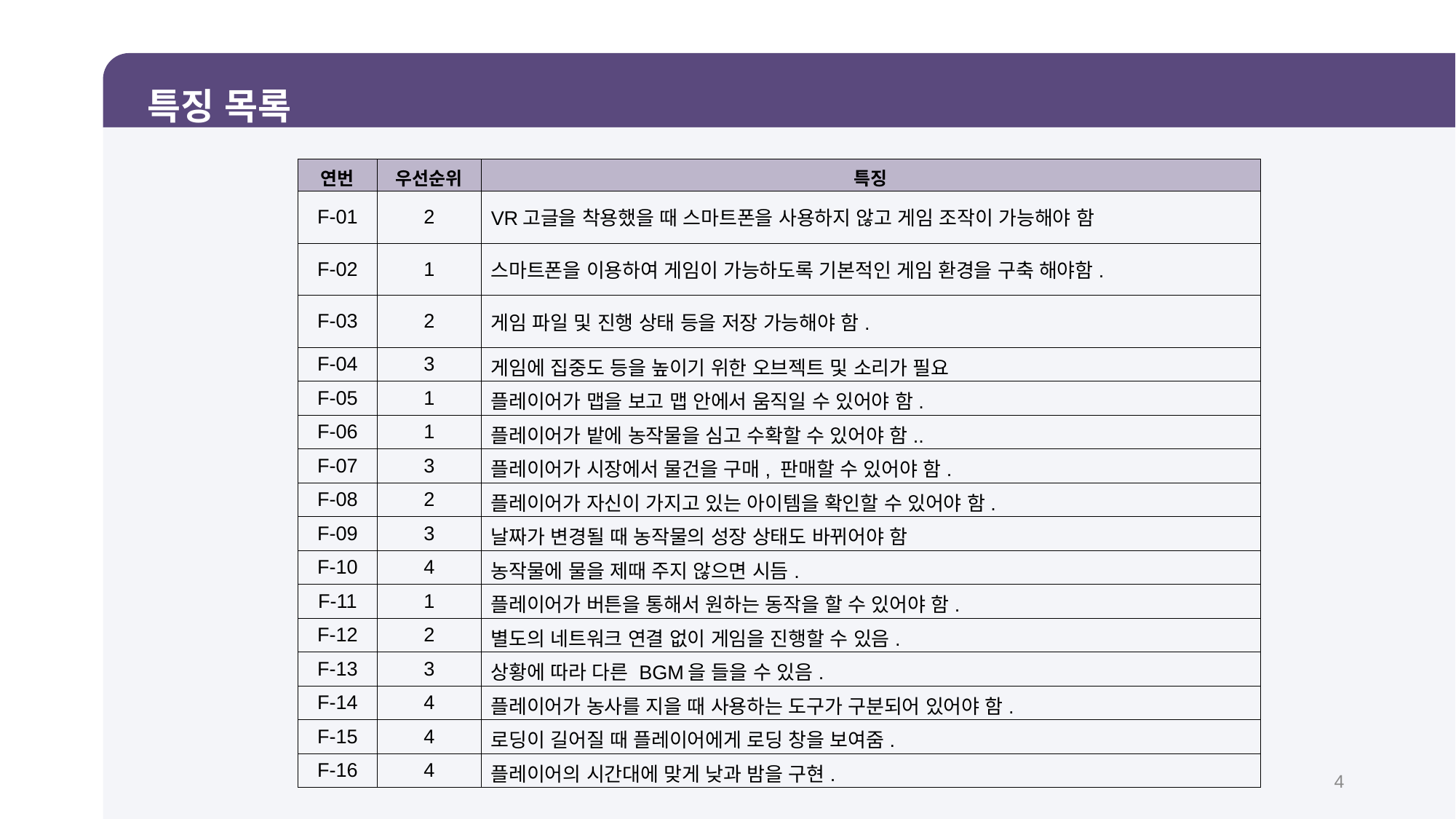

특징 목록
| 연번 | 우선순위 | 특징 |
| --- | --- | --- |
| F-01 | 2 | VR고글을 착용했을 때 스마트폰을 사용하지 않고 게임 조작이 가능해야 함 |
| F-02 | 1 | 스마트폰을 이용하여 게임이 가능하도록 기본적인 게임 환경을 구축 해야함. |
| F-03 | 2 | 게임 파일 및 진행 상태 등을 저장 가능해야 함. |
| F-04 | 3 | 게임에 집중도 등을 높이기 위한 오브젝트 및 소리가 필요 |
| F-05 | 1 | 플레이어가 맵을 보고 맵 안에서 움직일 수 있어야 함. |
| F-06 | 1 | 플레이어가 밭에 농작물을 심고 수확할 수 있어야 함.. |
| F-07 | 3 | 플레이어가 시장에서 물건을 구매, 판매할 수 있어야 함. |
| F-08 | 2 | 플레이어가 자신이 가지고 있는 아이템을 확인할 수 있어야 함. |
| F-09 | 3 | 날짜가 변경될 때 농작물의 성장 상태도 바뀌어야 함 |
| F-10 | 4 | 농작물에 물을 제때 주지 않으면 시듬. |
| F-11 | 1 | 플레이어가 버튼을 통해서 원하는 동작을 할 수 있어야 함. |
| F-12 | 2 | 별도의 네트워크 연결 없이 게임을 진행할 수 있음. |
| F-13 | 3 | 상황에 따라 다른 BGM을 들을 수 있음. |
| F-14 | 4 | 플레이어가 농사를 지을 때 사용하는 도구가 구분되어 있어야 함. |
| F-15 | 4 | 로딩이 길어질 때 플레이어에게 로딩 창을 보여줌. |
| F-16 | 4 | 플레이어의 시간대에 맞게 낮과 밤을 구현. |
4